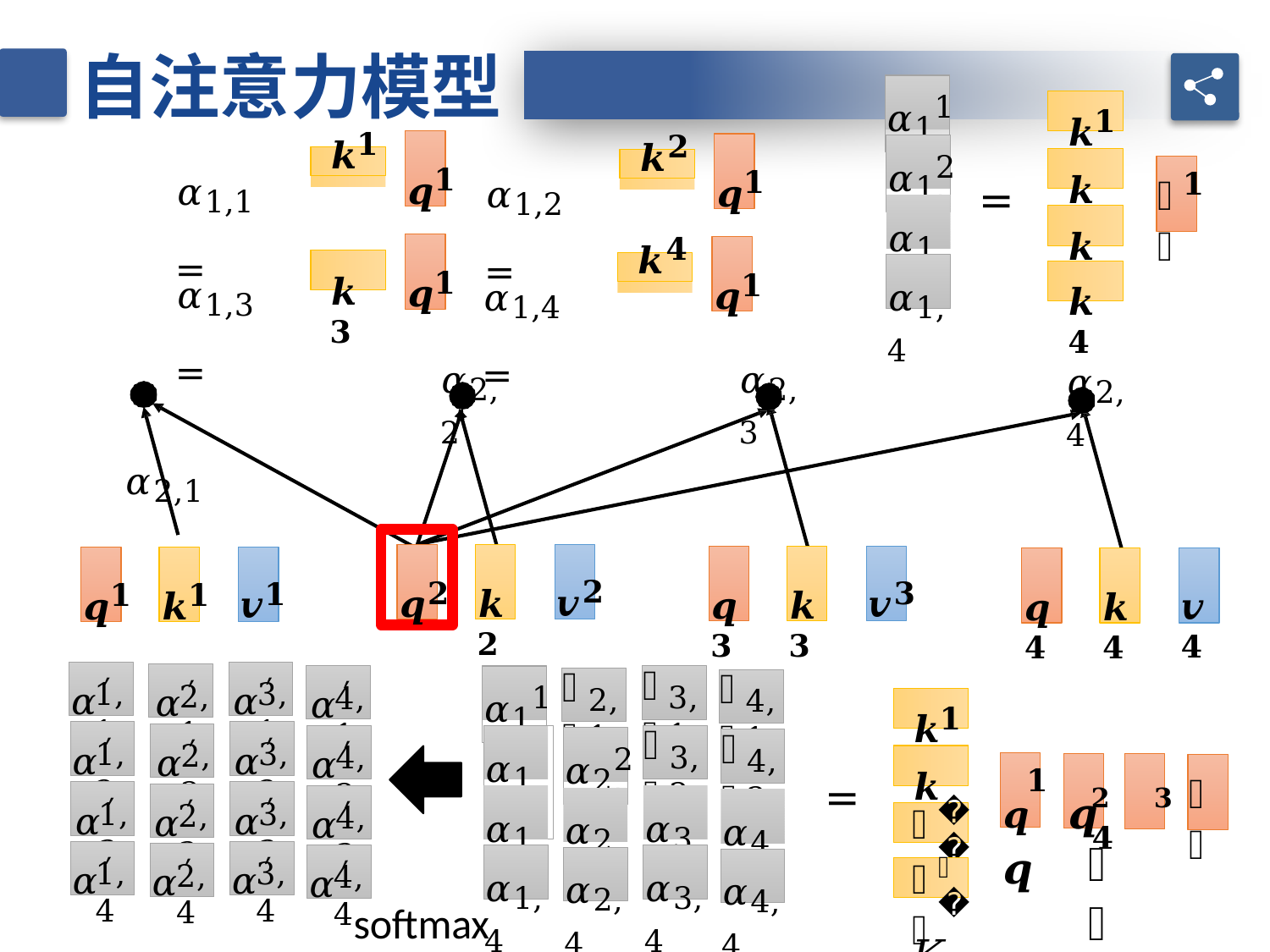

自注意力模型

𝒌𝟏

𝛼1,
1

𝒌𝟐
𝒒𝟏
𝒒𝟏

𝛼1,
2

𝒌𝟏
𝛼1,1 =

𝒌𝟐
𝛼1,2 =

𝟏
𝒒
=
𝒌𝟑
𝛼1,3

𝒌𝟑
𝒒𝟏
𝒒𝟏

𝒌𝟒

𝛼1,3 =
𝛼2,1

𝒌𝟒
𝛼1,4 =
𝛼1,4

𝛼2,2
𝛼2,3
𝛼2,4

𝒒𝟐
𝒗𝟐
𝒌𝟐
𝒗𝟑
𝒗𝟏
𝒒𝟑
𝒌𝟑
𝒗𝟒
𝒒𝟏
𝒌𝟏
𝒒𝟒
𝒌𝟒

𝛼′
𝛼′
𝛼′
𝛼′
𝛼
𝛼
𝛼

𝒌𝟏

𝛼1,

1,1
3,1
2,1
1
3,1
4,1
2,1
4,1

𝛼′
𝛼′
𝛼′
𝛼′
𝛼
𝛼

𝒌𝟐

𝛼1,2

𝛼2,

1,2
3,2
2,2
3,2
4,2
2
4,2

𝛼′
𝛼′
𝛼′
𝟏
𝛼′
𝟐	𝟑	𝟒
𝒒	𝒒	𝒒
𝒒
=

𝛼1,3
𝛼3,3

𝛼2,3

𝛼4,3

𝟑
1,3
3,3
𝒌
2,3
4,3

𝛼′
𝛼′
𝛼′
𝛼′
𝑄

𝛼1,4
𝛼3,4

𝟒
𝛼2,4

𝛼4,4

𝒌
1,4
3,4
2,4
4,4

𝐾𝑇
softmax